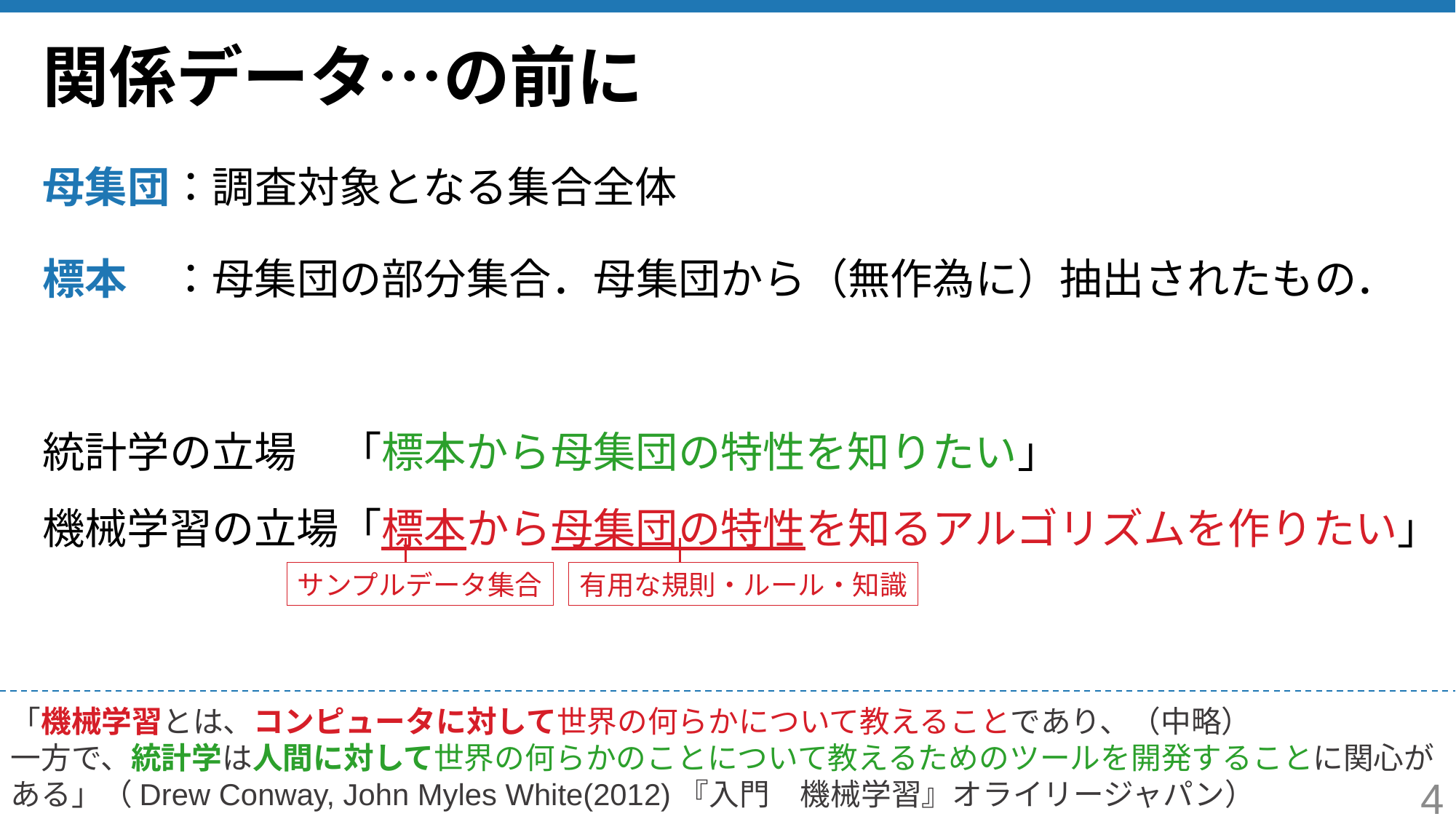

# 関係データ…の前に
母集団：調査対象となる集合全体
標本　：母集団の部分集合．母集団から（無作為に）抽出されたもの．

統計学の立場　「標本から母集団の特性を知りたい」
機械学習の立場「標本から母集団の特性を知るアルゴリズムを作りたい」
サンプルデータ集合
有用な規則・ルール・知識
「機械学習とは、コンピュータに対して世界の何らかについて教えることであり、（中略）
一方で、統計学は人間に対して世界の何らかのことについて教えるためのツールを開発することに関心がある」（Drew Conway, John Myles White(2012)『入門　機械学習』オライリージャパン）
4